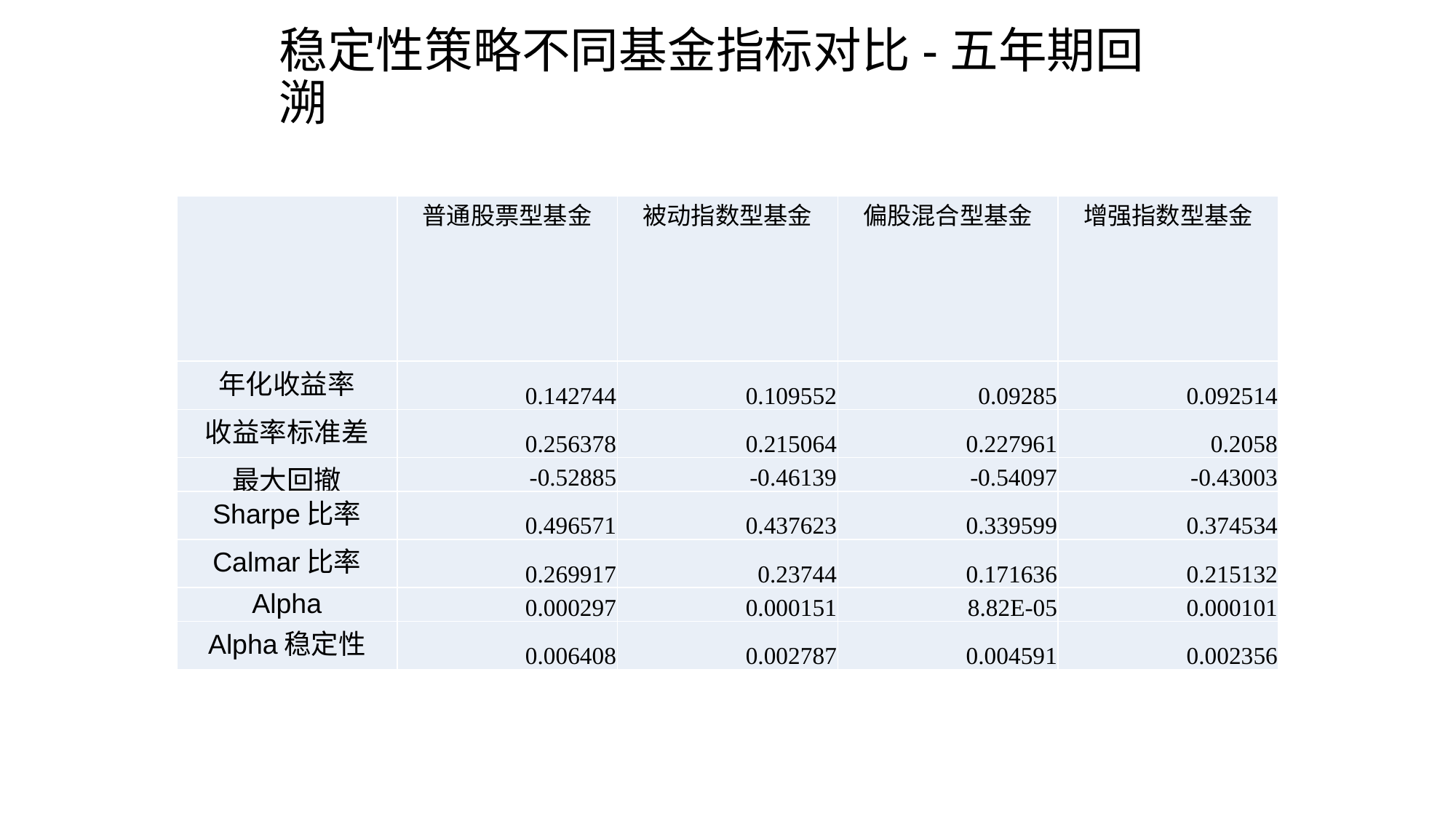

# 稳定性策略不同基金指标对比-五年期回溯
|  | 普通股票型基金 | 被动指数型基金 | 偏股混合型基金 | 增强指数型基金 |
| --- | --- | --- | --- | --- |
| 年化收益率 | 0.142744 | 0.109552 | 0.09285 | 0.092514 |
| 收益率标准差 | 0.256378 | 0.215064 | 0.227961 | 0.2058 |
| 最大回撤 | -0.52885 | -0.46139 | -0.54097 | -0.43003 |
| Sharpe比率 | 0.496571 | 0.437623 | 0.339599 | 0.374534 |
| Calmar比率 | 0.269917 | 0.23744 | 0.171636 | 0.215132 |
| Alpha | 0.000297 | 0.000151 | 8.82E-05 | 0.000101 |
| Alpha稳定性 | 0.006408 | 0.002787 | 0.004591 | 0.002356 |